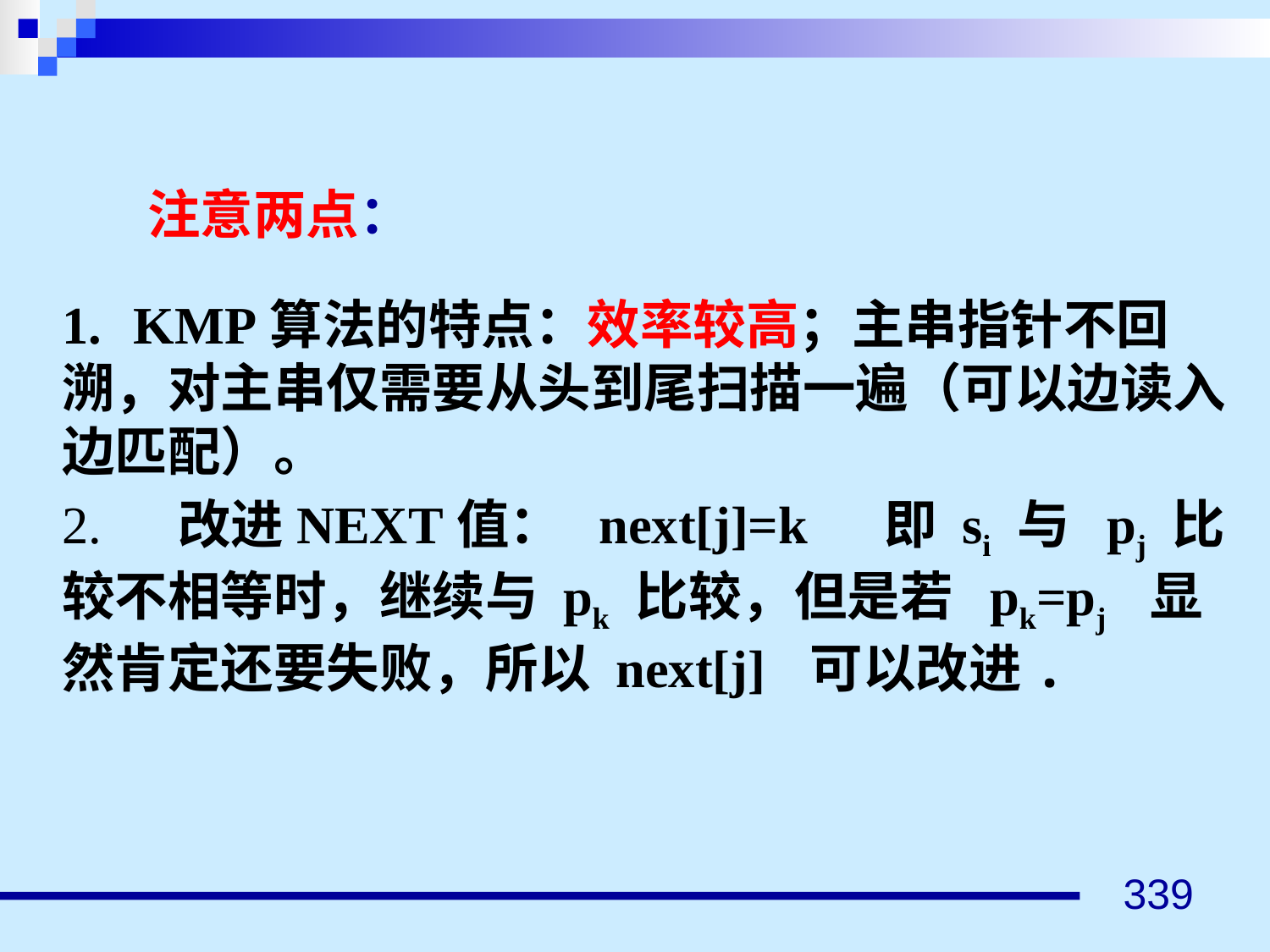

注意两点：
1. KMP算法的特点：效率较高；主串指针不回溯，对主串仅需要从头到尾扫描一遍（可以边读入边匹配）。
2.  改进NEXT值：  next[j]=k  即 si 与  pj 比较不相等时，继续与 pk 比较，但是若  pk=pj 显然肯定还要失败，所以 next[j] 可以改进.
339